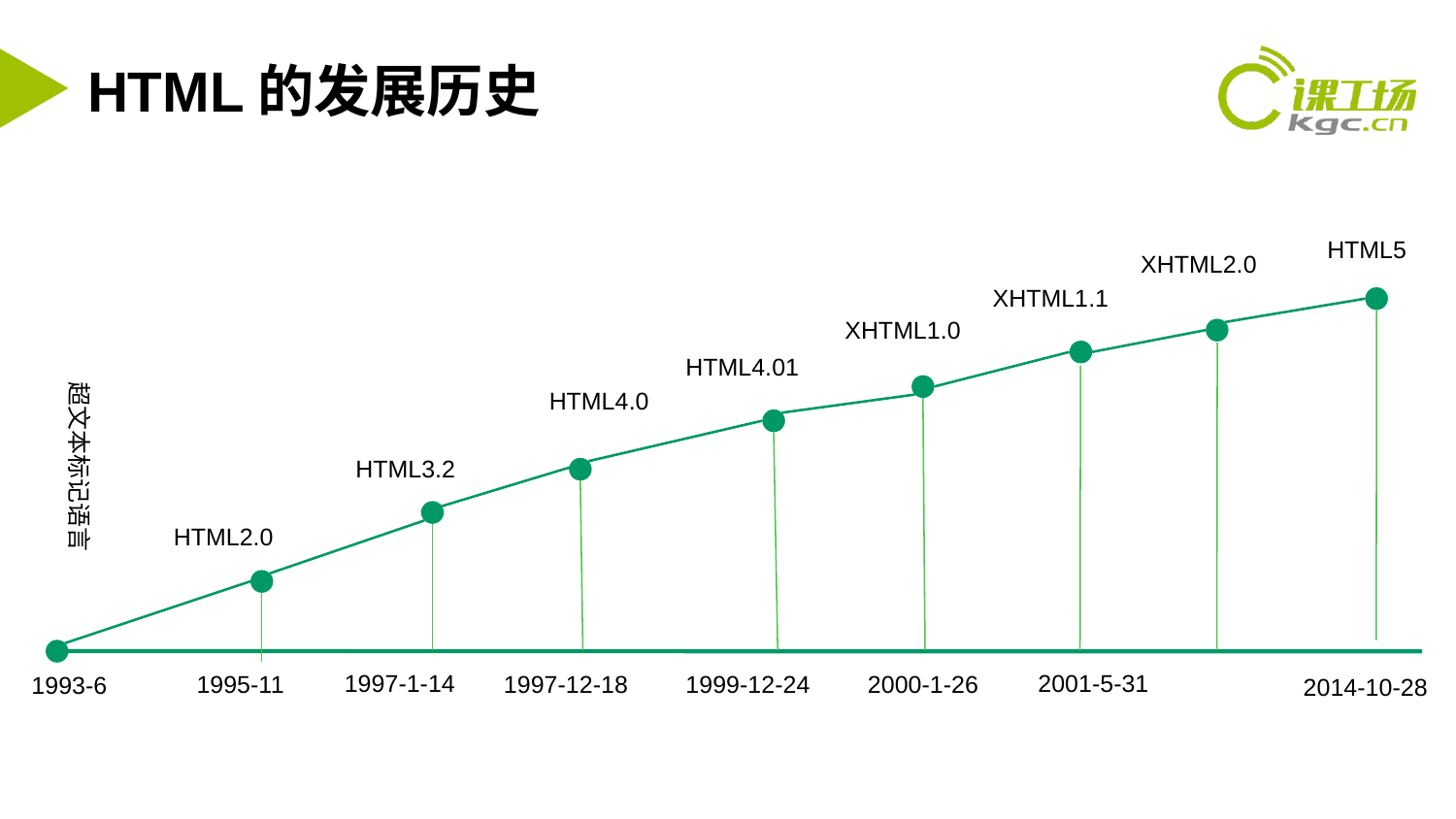

# HTML的发展历史
HTML5
XHTML2.0
XHTML1.1

XHTML1.0

HTML4.01
超文本标记语言

HTML4.0

HTML3.2

HTML2.0

1997-1-14
2001-5-31
1995-11
1997-12-18
1999-12-24
2000-1-26
1993-6
2014-10-28